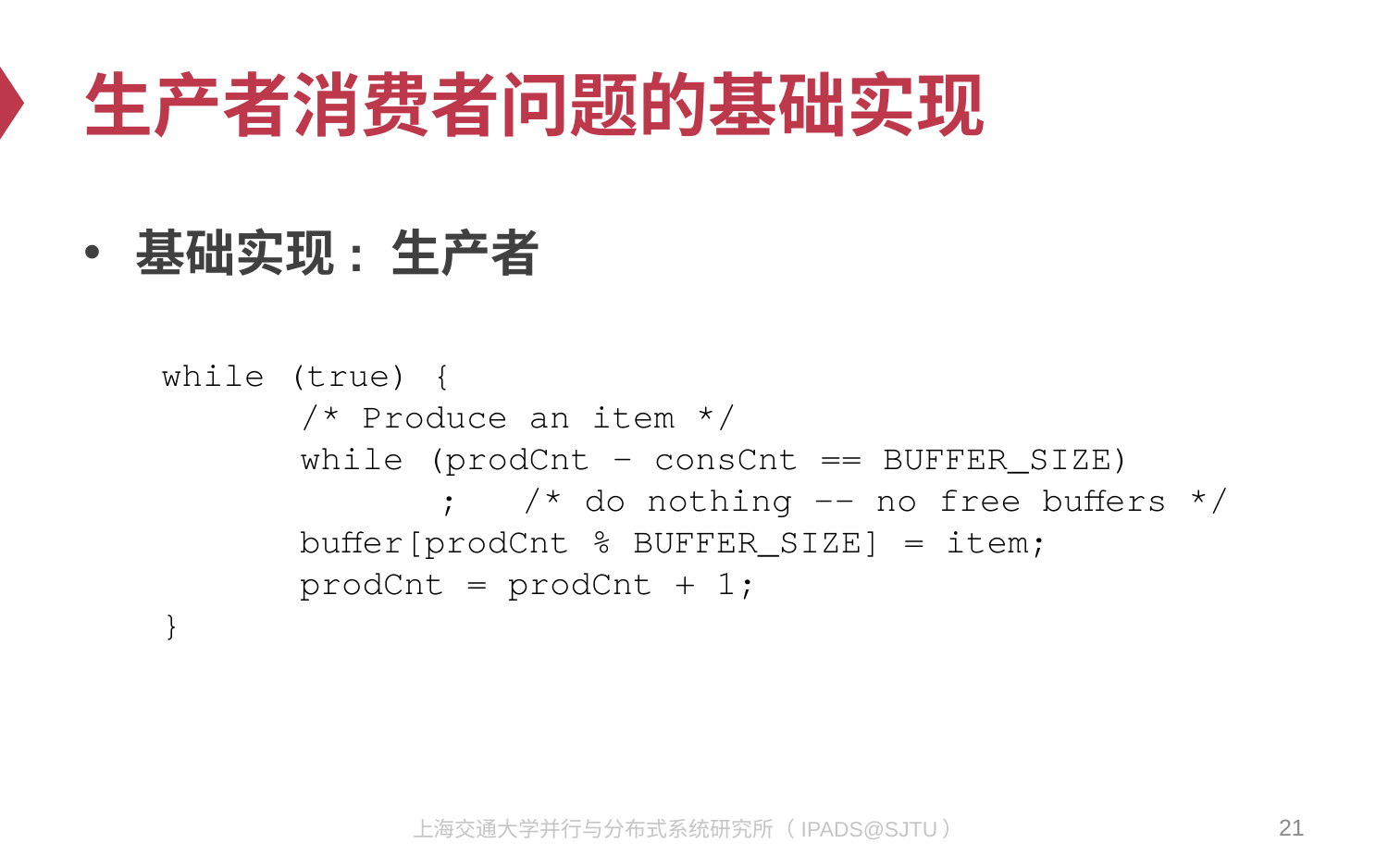

# 生产者消费者问题的基础实现
基础实现: 生产者
while (true) {
	/* Produce an item */
	while (prodCnt - consCnt == BUFFER_SIZE)
		;   /* do nothing -- no free buffers */
	buffer[prodCnt % BUFFER_SIZE] = item;
	prodCnt = prodCnt + 1;
}
21
上海交通大学并行与分布式系统研究所（IPADS@SJTU）